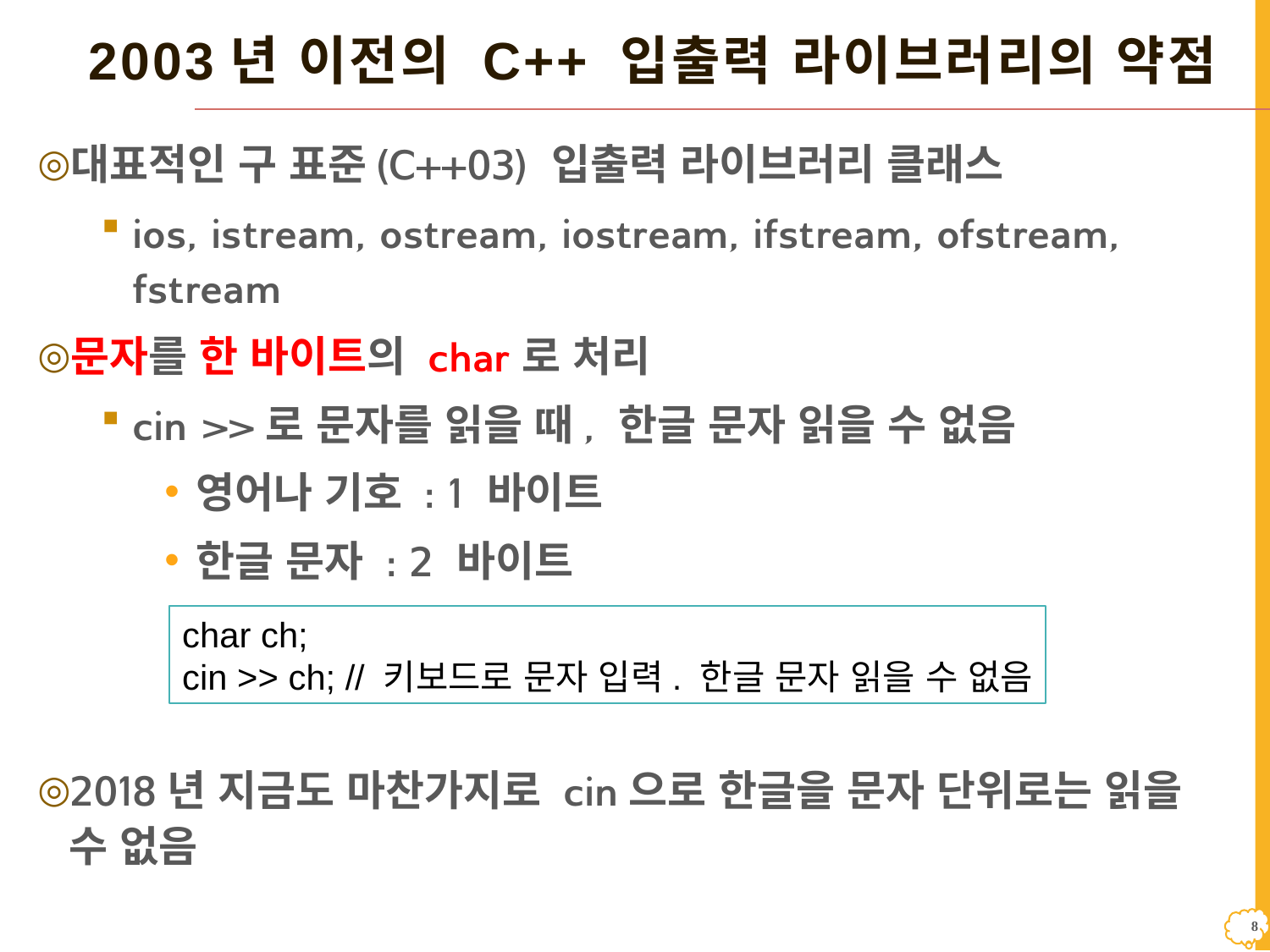

# 2003년 이전의 C++ 입출력 라이브러리의 약점
대표적인 구 표준(C++03) 입출력 라이브러리 클래스
ios, istream, ostream, iostream, ifstream, ofstream, fstream
문자를 한 바이트의 char로 처리
cin >>로 문자를 읽을 때, 한글 문자 읽을 수 없음
영어나 기호 : 1 바이트
한글 문자 : 2 바이트

2018년 지금도 마찬가지로 cin으로 한글을 문자 단위로는 읽을 수 없음

char ch;
cin >> ch; // 키보드로 문자 입력. 한글 문자 읽을 수 없음
8